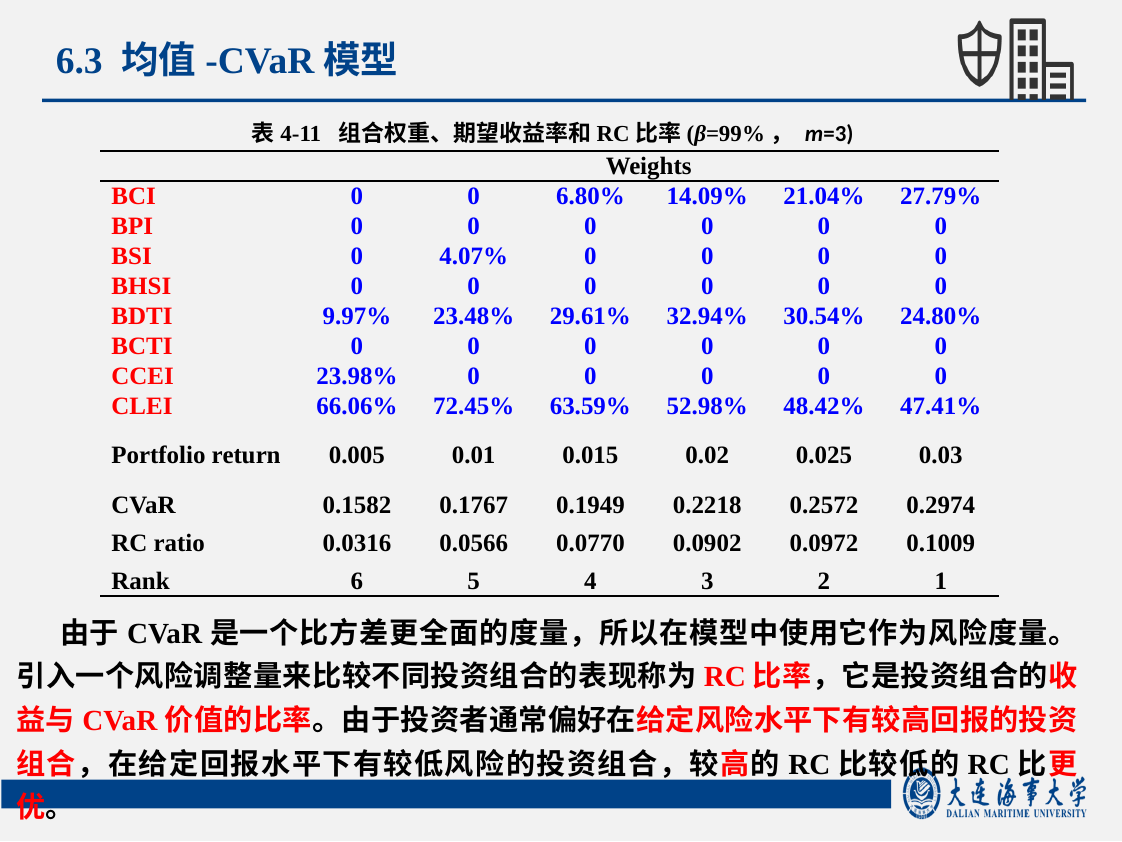

6.3 均值-CVaR模型
表4-11  组合权重、期望收益率和RC比率(β=99%， m=3)
|  | Weights |  |  |  |  |  |
| --- | --- | --- | --- | --- | --- | --- |
| BCI | 0 | 0 | 6.80% | 14.09% | 21.04% | 27.79% |
| BPI | 0 | 0 | 0 | 0 | 0 | 0 |
| BSI | 0 | 4.07% | 0 | 0 | 0 | 0 |
| BHSI | 0 | 0 | 0 | 0 | 0 | 0 |
| BDTI | 9.97% | 23.48% | 29.61% | 32.94% | 30.54% | 24.80% |
| BCTI | 0 | 0 | 0 | 0 | 0 | 0 |
| CCEI | 23.98% | 0 | 0 | 0 | 0 | 0 |
| CLEI | 66.06% | 72.45% | 63.59% | 52.98% | 48.42% | 47.41% |
| Portfolio return | 0.005 | 0.01 | 0.015 | 0.02 | 0.025 | 0.03 |
| CVaR | 0.1582 | 0.1767 | 0.1949 | 0.2218 | 0.2572 | 0.2974 |
| RC ratio | 0.0316 | 0.0566 | 0.0770 | 0.0902 | 0.0972 | 0.1009 |
| Rank | 6 | 5 | 4 | 3 | 2 | 1 |
由于CVaR是一个比方差更全面的度量，所以在模型中使用它作为风险度量。引入一个风险调整量来比较不同投资组合的表现称为RC比率，它是投资组合的收益与CVaR价值的比率。由于投资者通常偏好在给定风险水平下有较高回报的投资组合，在给定回报水平下有较低风险的投资组合，较高的RC比较低的RC比更优。